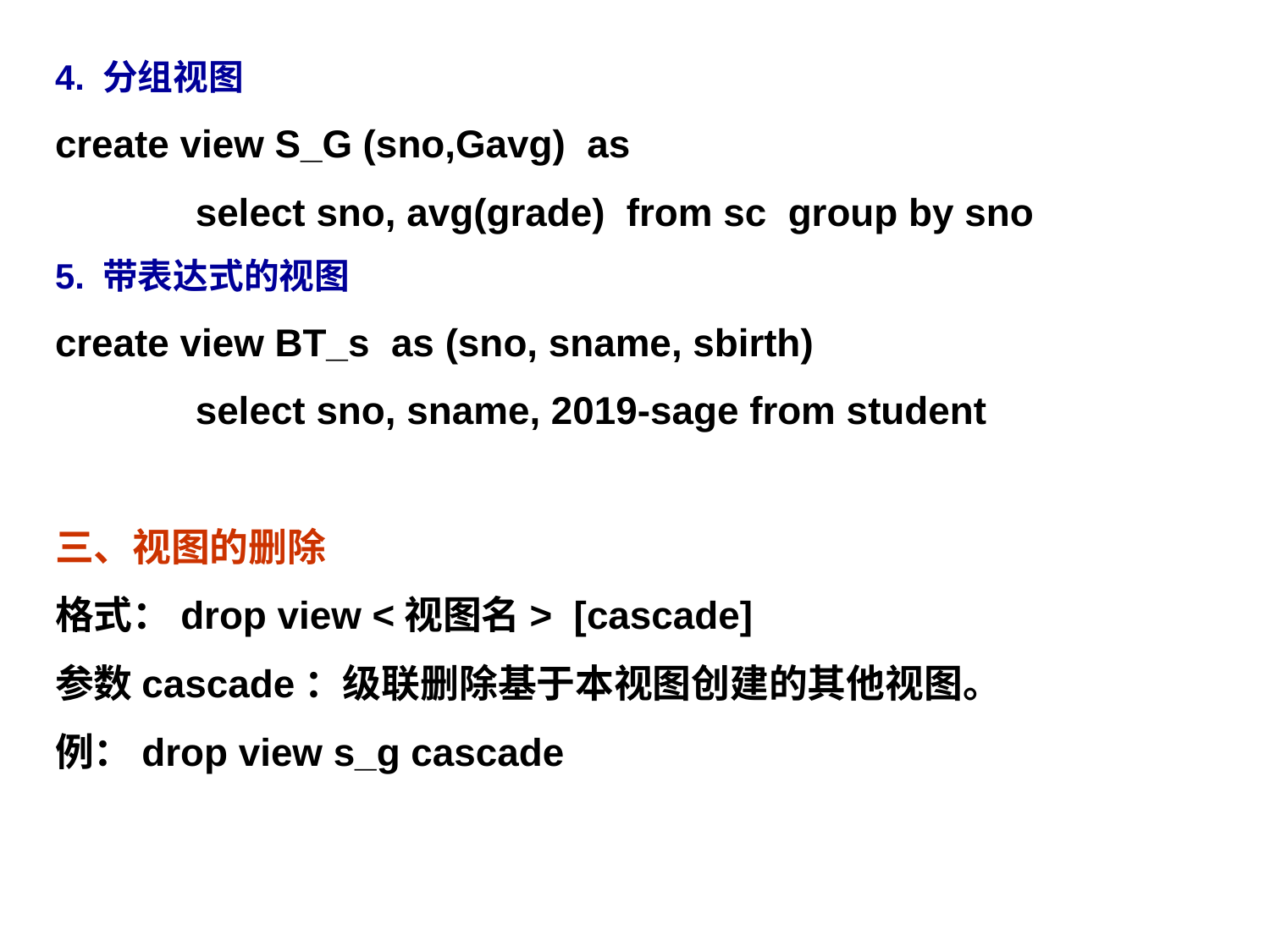

4. 分组视图
create view S_G (sno,Gavg)  as
             select sno, avg(grade)  from sc  group by sno
5. 带表达式的视图
create view BT_s  as (sno, sname, sbirth)
             select sno, sname, 2019-sage from student

三、视图的删除
格式：drop view <视图名>  [cascade]
参数cascade：级联删除基于本视图创建的其他视图。
例：drop view s_g cascade